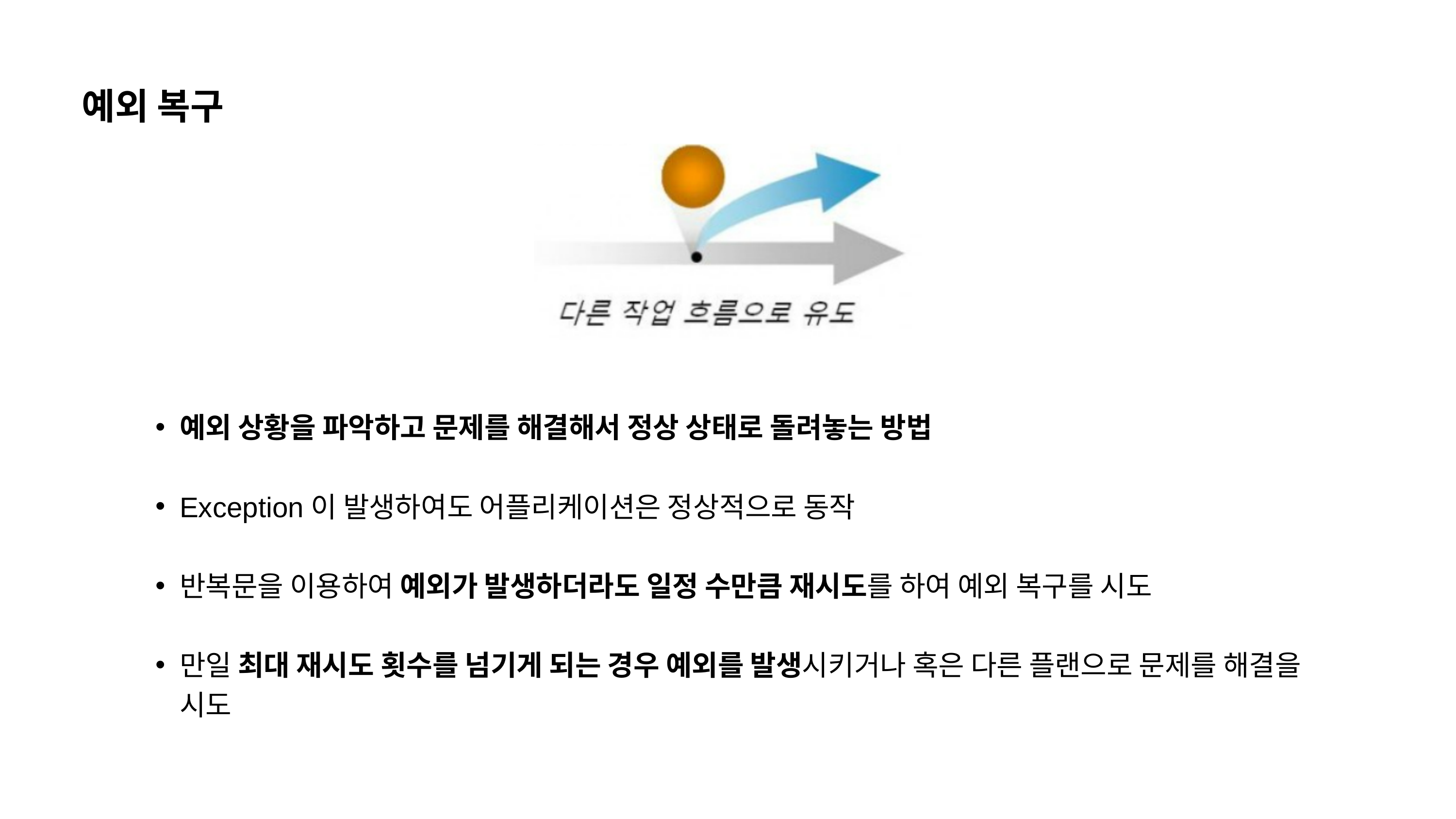

예외 복구

예외 상황을 파악하고 문제를 해결해서 정상 상태로 돌려놓는 방법

Exception이 발생하여도 어플리케이션은 정상적으로 동작

반복문을 이용하여 예외가 발생하더라도 일정 수만큼 재시도를 하여 예외 복구를 시도

만일 최대 재시도 횟수를 넘기게 되는 경우 예외를 발생시키거나 혹은 다른 플랜으로 문제를 해결을 시도